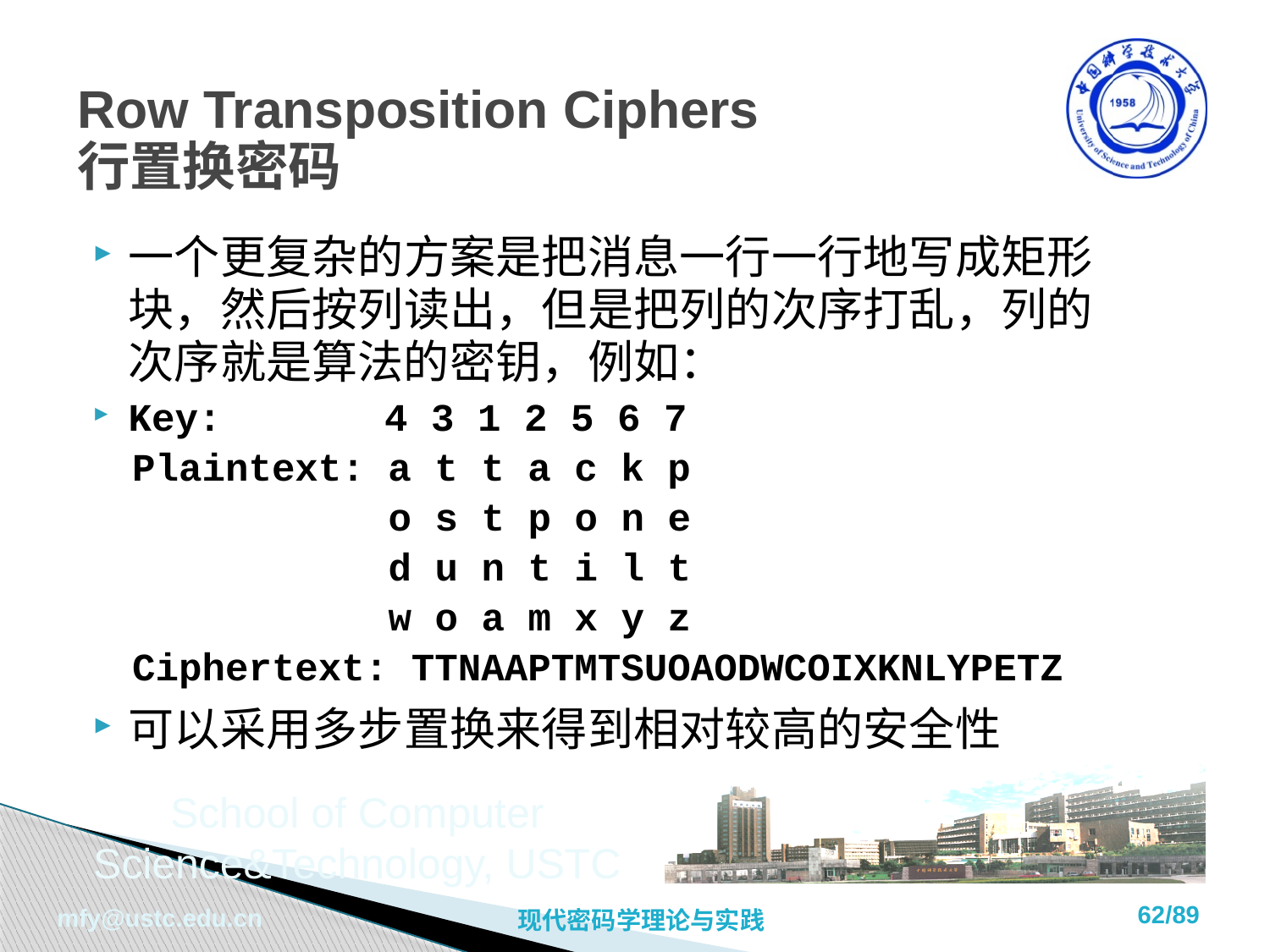

# Row Transposition Ciphers 行置换密码
一个更复杂的方案是把消息一行一行地写成矩形块，然后按列读出，但是把列的次序打乱，列的次序就是算法的密钥，例如：
Key:       4 3 1 2 5 6 7
Plaintext: a t t a c k p
           o s t p o n e
           d u n t i l t
           w o a m x y z
Ciphertext: TTNAAPTMTSUOAODWCOIXKNLYPETZ
可以采用多步置换来得到相对较高的安全性